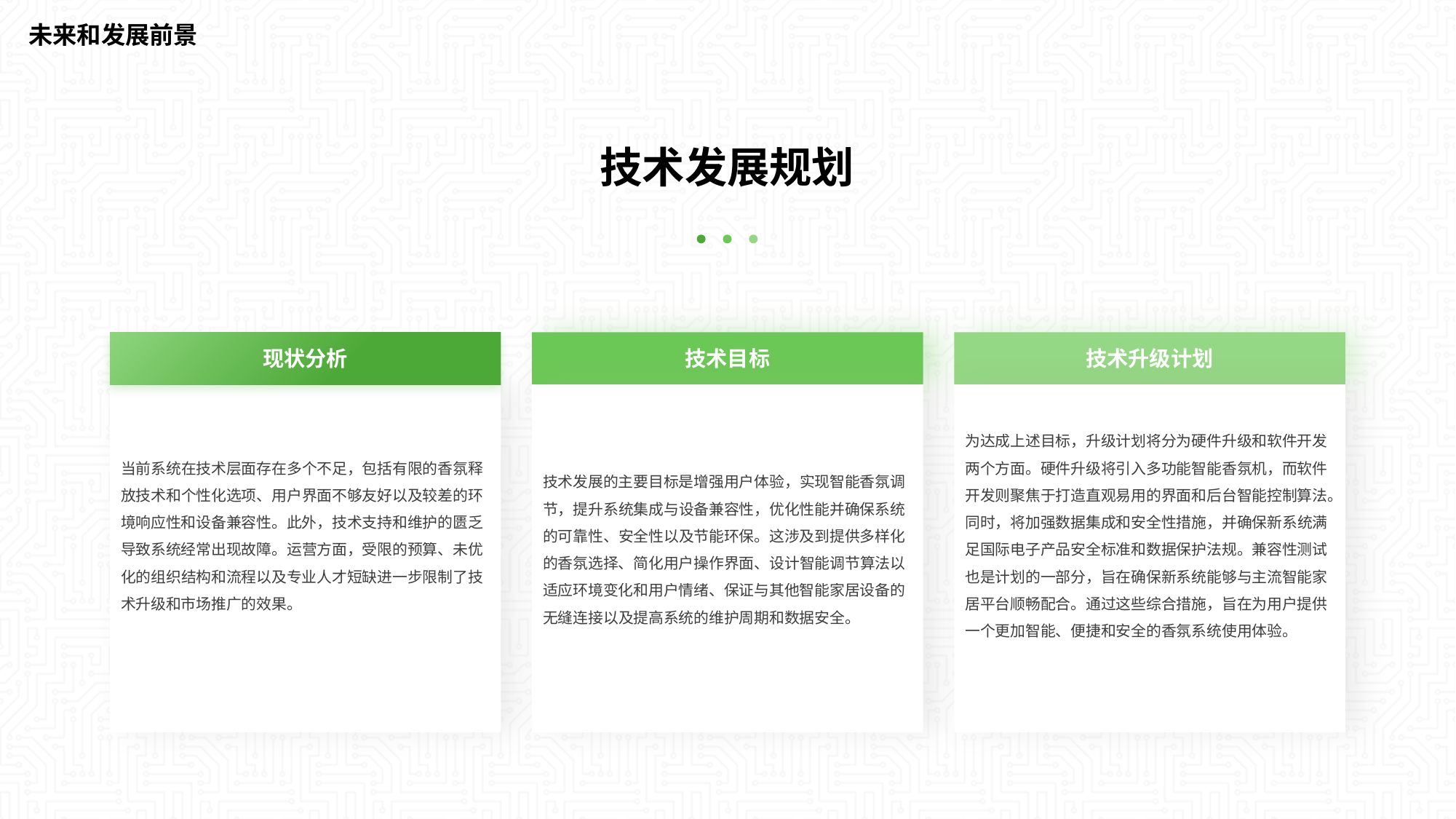

未来和发展前景
技术发展规划

现状分析
技术目标
技术升级计划
当前系统在技术层面存在多个不足，包括有限的香氛释放技术和个性化选项、用户界面不够友好以及较差的环境响应性和设备兼容性。此外，技术支持和维护的匮乏导致系统经常出现故障。运营方面，受限的预算、未优化的组织结构和流程以及专业人才短缺进一步限制了技术升级和市场推广的效果。

技术发展的主要目标是增强用户体验，实现智能香氛调节，提升系统集成与设备兼容性，优化性能并确保系统的可靠性、安全性以及节能环保。这涉及到提供多样化的香氛选择、简化用户操作界面、设计智能调节算法以适应环境变化和用户情绪、保证与其他智能家居设备的无缝连接以及提高系统的维护周期和数据安全。

为达成上述目标，升级计划将分为硬件升级和软件开发两个方面。硬件升级将引入多功能智能香氛机，而软件开发则聚焦于打造直观易用的界面和后台智能控制算法。同时，将加强数据集成和安全性措施，并确保新系统满足国际电子产品安全标准和数据保护法规。兼容性测试也是计划的一部分，旨在确保新系统能够与主流智能家居平台顺畅配合。通过这些综合措施，旨在为用户提供一个更加智能、便捷和安全的香氛系统使用体验。